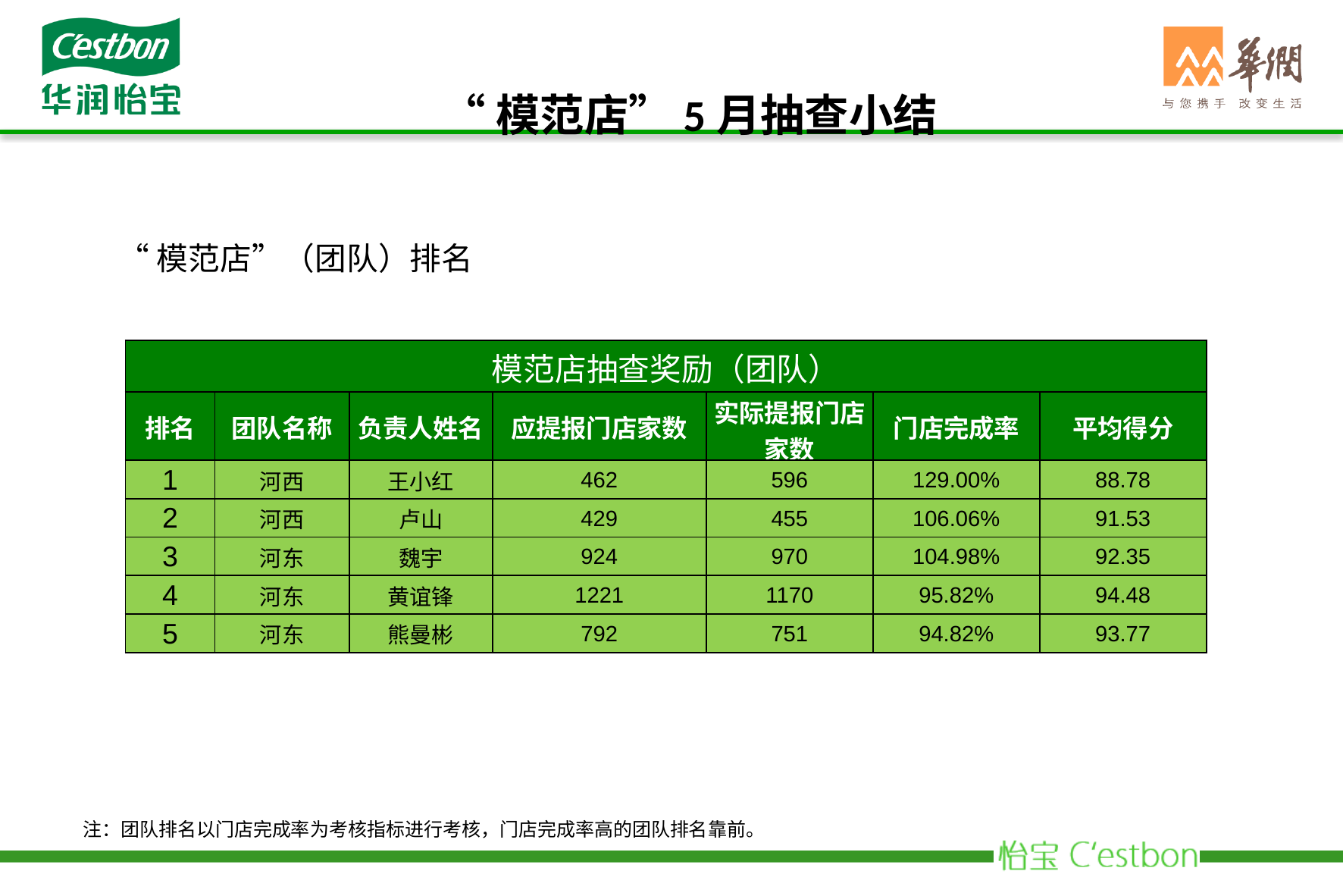

“模范店”5月抽查小结
“模范店”（团队）排名
| 模范店抽查奖励（团队） |  |  |  |  |  |  |
| --- | --- | --- | --- | --- | --- | --- |
| 排名 | 团队名称 | 负责人姓名 | 应提报门店家数 | 实际提报门店家数 | 门店完成率 | 平均得分 |
| 1 | 河西 | 王小红 | 462 | 596 | 129.00% | 88.78 |
| 2 | 河西 | 卢山 | 429 | 455 | 106.06% | 91.53 |
| 3 | 河东 | 魏宇 | 924 | 970 | 104.98% | 92.35 |
| 4 | 河东 | 黄谊锋 | 1221 | 1170 | 95.82% | 94.48 |
| 5 | 河东 | 熊曼彬 | 792 | 751 | 94.82% | 93.77 |
注：团队排名以门店完成率为考核指标进行考核，门店完成率高的团队排名靠前。